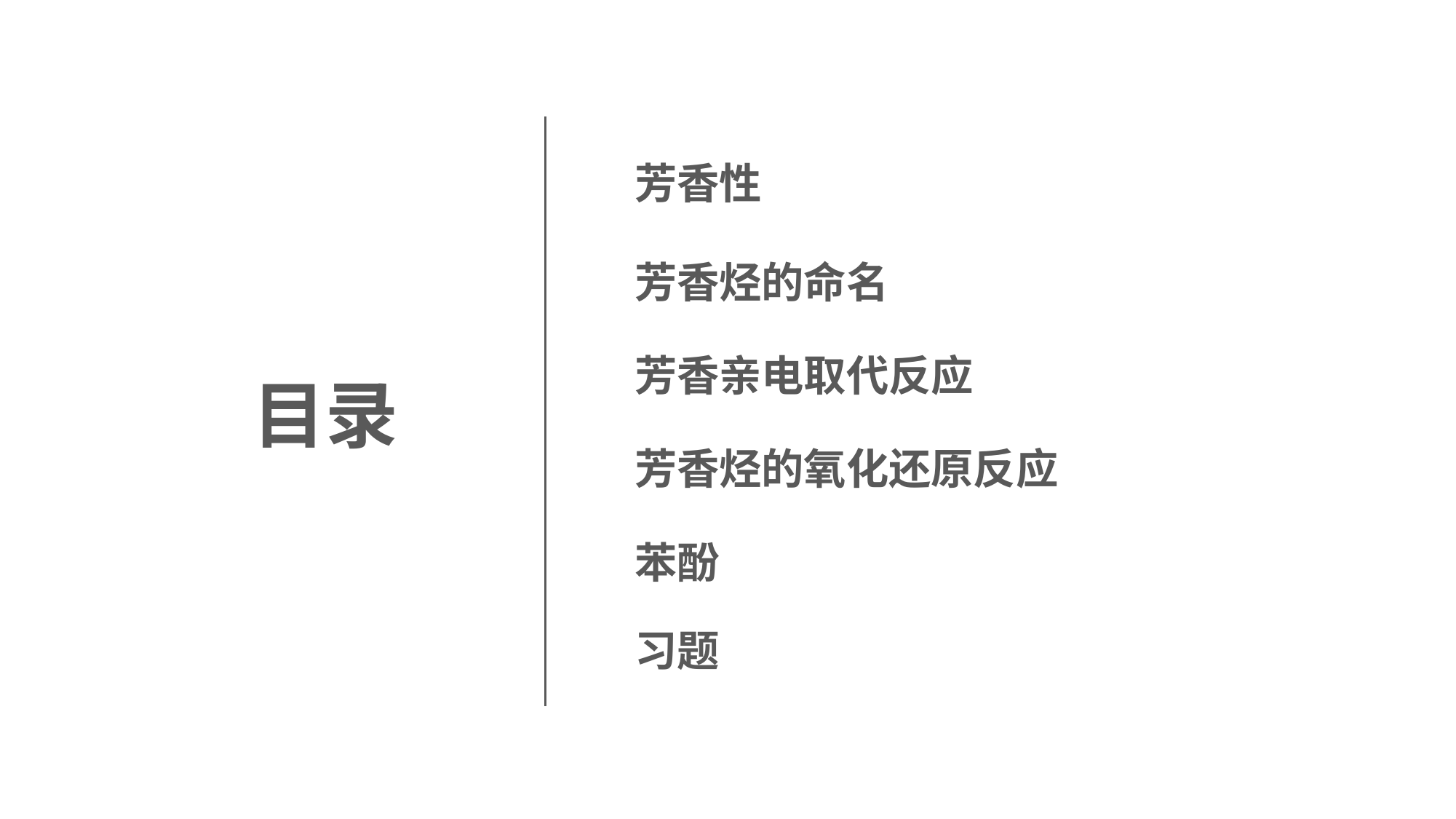

芳香性
芳香烃的命名
芳香亲电取代反应
目录
芳香烃的氧化还原反应
苯酚
习题